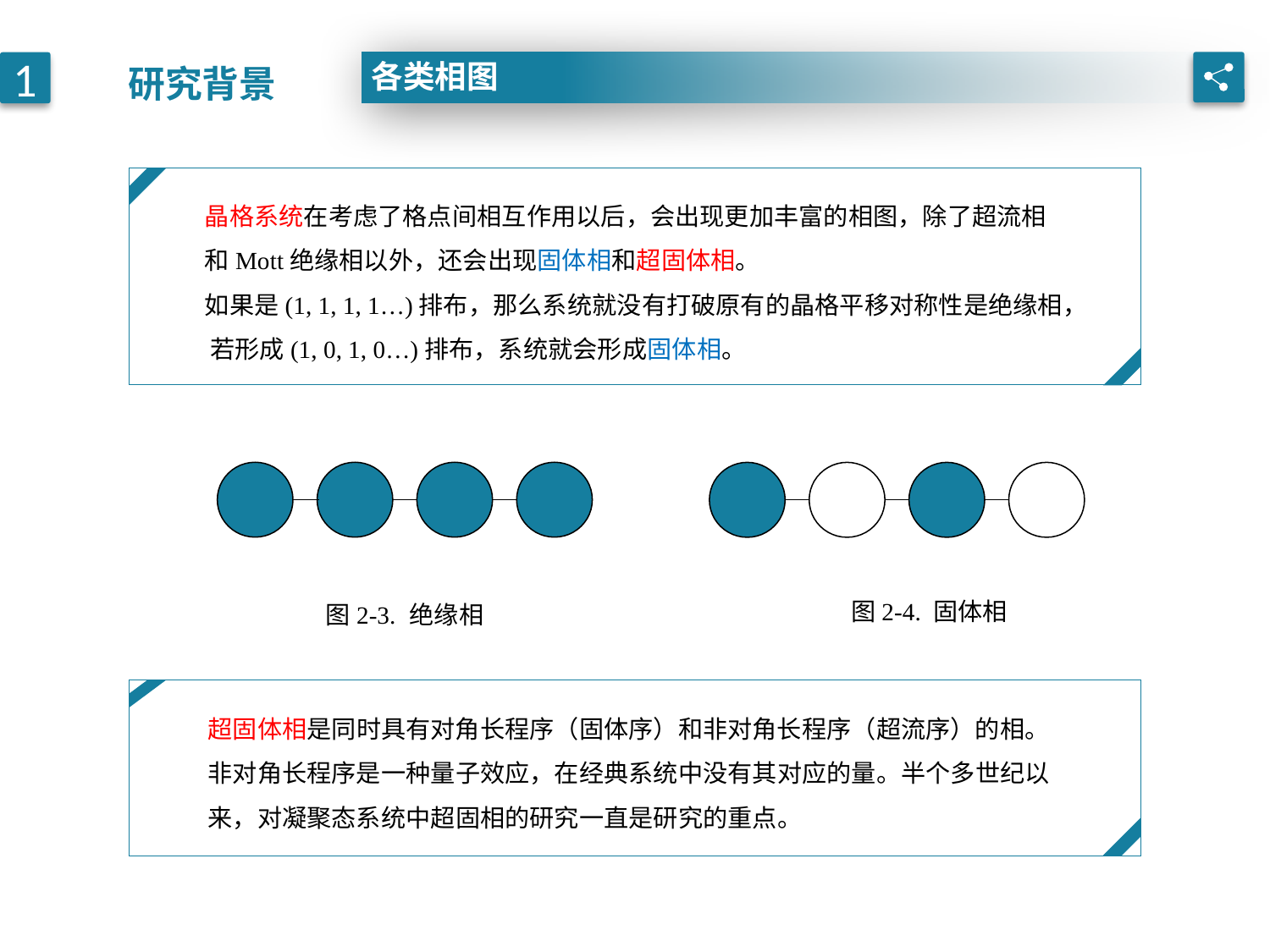

研究背景

各类相图
1

晶格系统在考虑了格点间相互作用以后，会出现更加丰富的相图，除了超流相和Mott绝缘相以外，还会出现固体相和超固体相。
如果是(1, 1, 1, 1…)排布，那么系统就没有打破原有的晶格平移对称性是绝缘相， 若形成(1, 0, 1, 0…)排布，系统就会形成固体相。

图2-4. 固体相
图2-3. 绝缘相

超固体相是同时具有对角长程序（固体序）和非对角长程序（超流序）的相。非对角长程序是一种量子效应，在经典系统中没有其对应的量。半个多世纪以来，对凝聚态系统中超固相的研究一直是研究的重点。

9